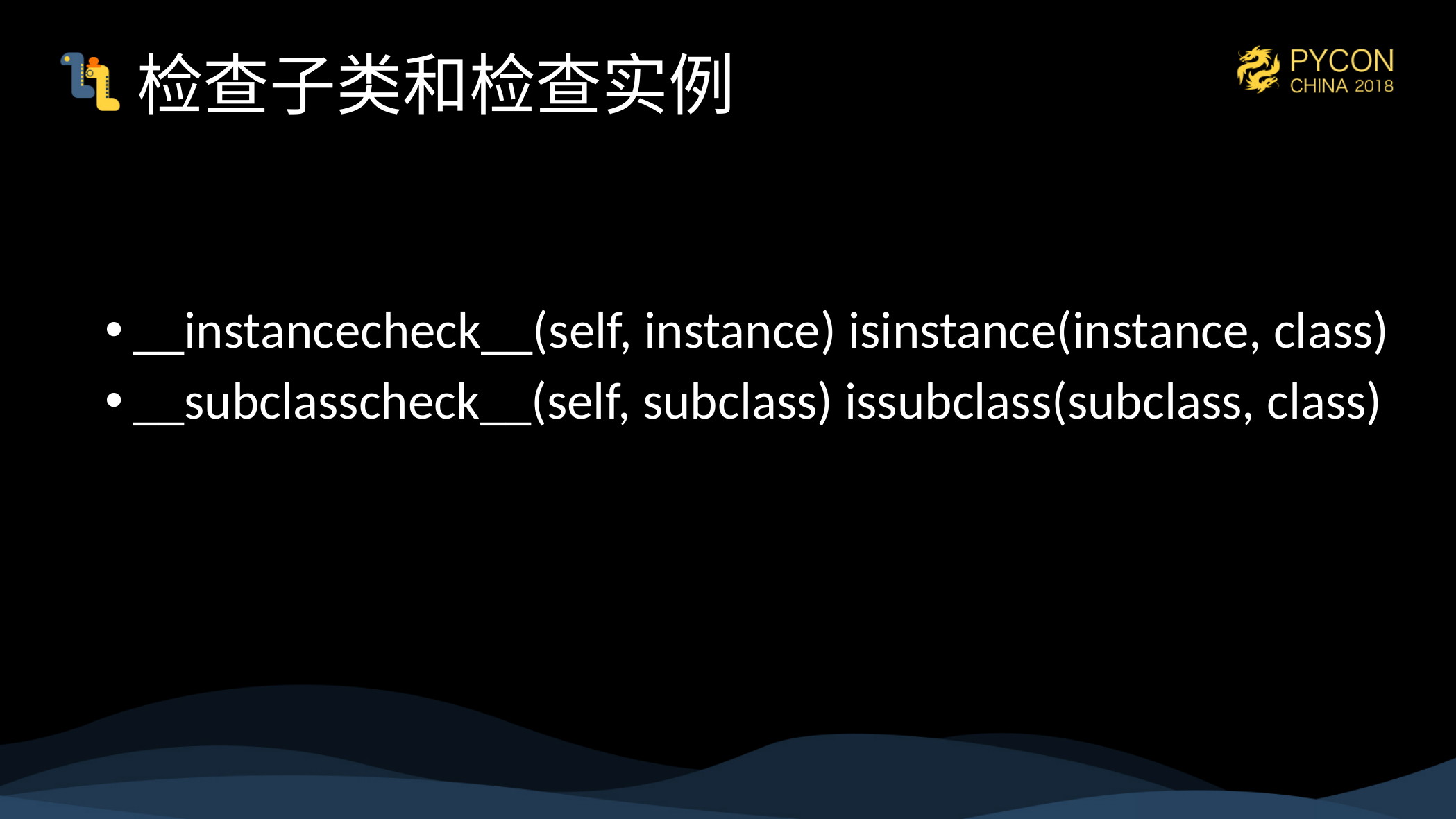

# 检查子类和检查实例
__instancecheck__(self, instance) isinstance(instance, class)
__subclasscheck__(self, subclass) issubclass(subclass, class)